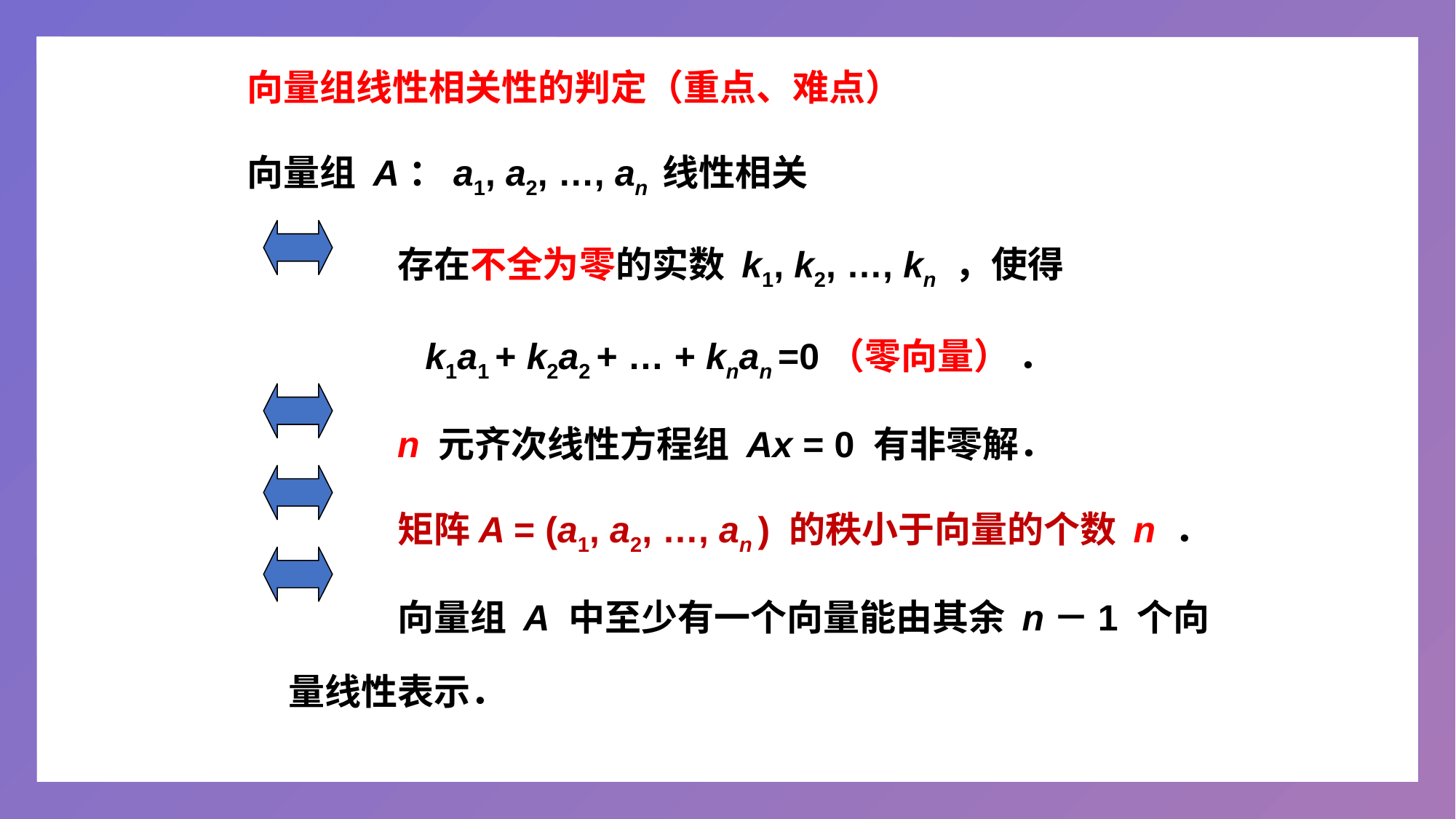

向量组线性相关性的判定（重点、难点）
向量组 A：a1, a2, …, an 线性相关
		存在不全为零的实数 k1, k2, …, kn ，使得
k1a1 + k2a2 + … + knan =0（零向量） ．
		n 元齐次线性方程组 Ax = 0 有非零解．
		矩阵A = (a1, a2, …, an ) 的秩小于向量的个数 n ．
		向量组 A 中至少有一个向量能由其余 n－1 个向量线性表示．